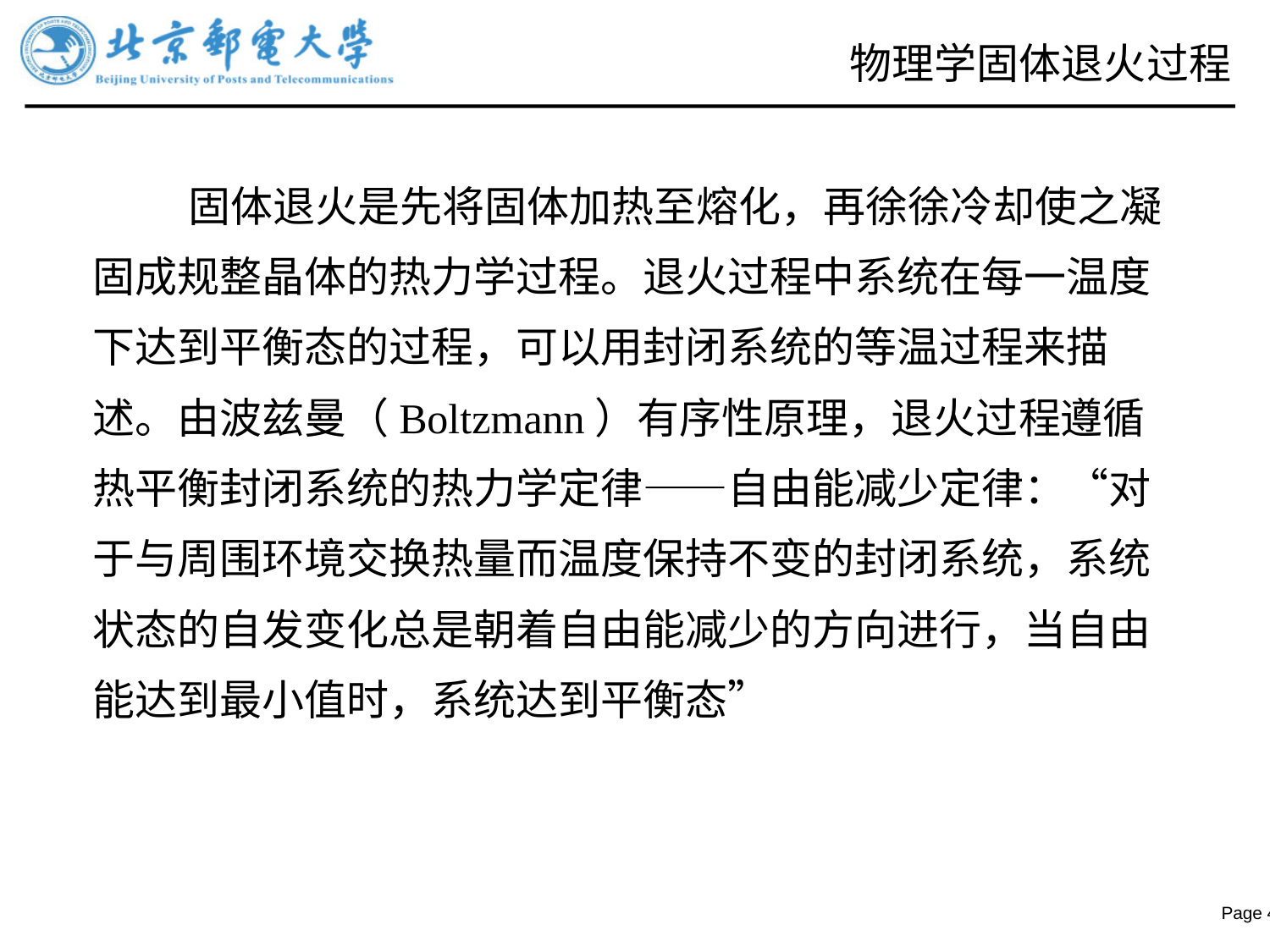

# 物理学固体退火过程
         固体退火是先将固体加热至熔化，再徐徐冷却使之凝固成规整晶体的热力学过程。退火过程中系统在每一温度下达到平衡态的过程，可以用封闭系统的等温过程来描述。由波兹曼（Boltzmann）有序性原理，退火过程遵循热平衡封闭系统的热力学定律——自由能减少定律：“对于与周围环境交换热量而温度保持不变的封闭系统，系统状态的自发变化总是朝着自由能减少的方向进行，当自由能达到最小值时，系统达到平衡态”